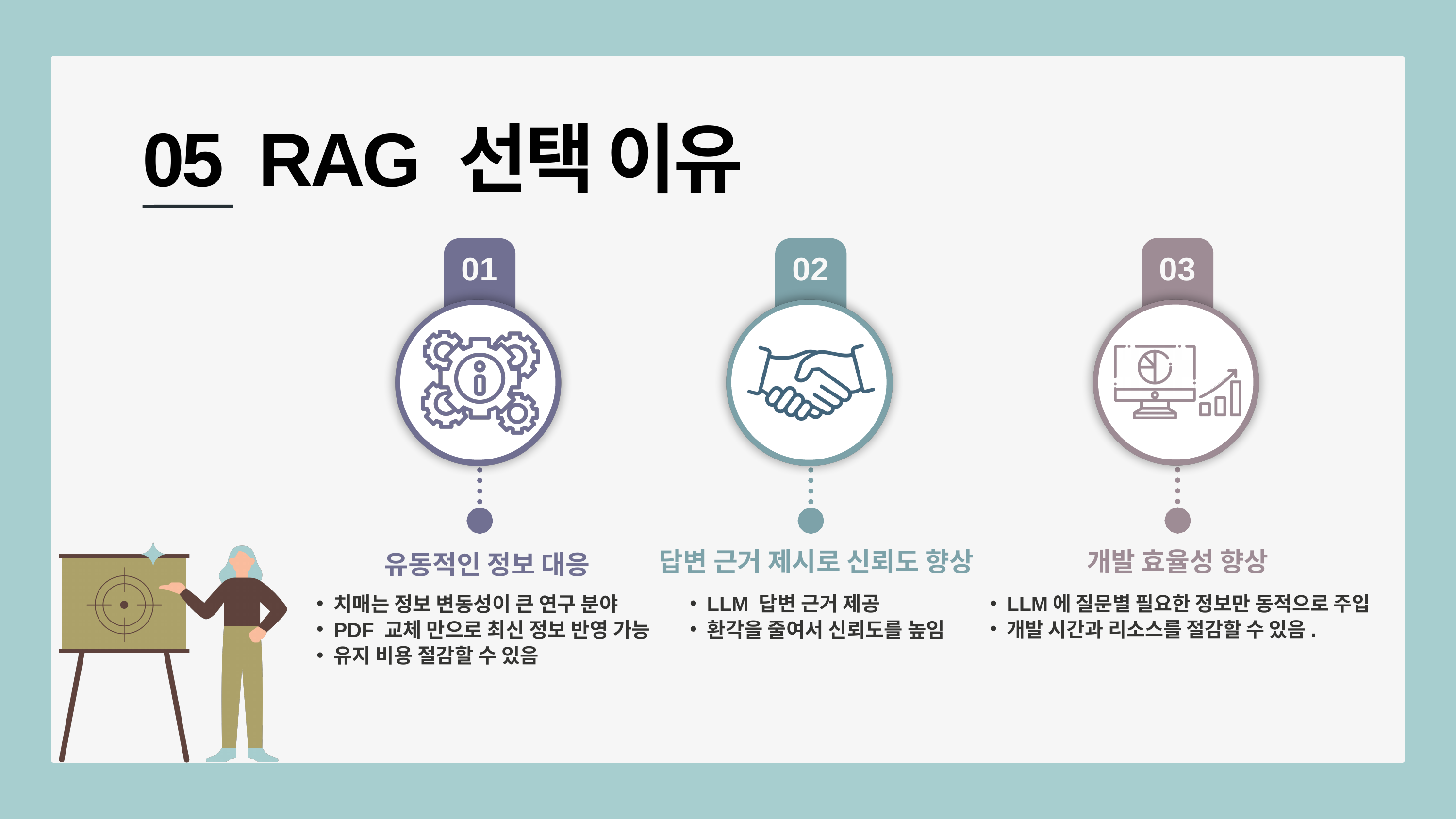

05  RAG 선택 이유

03
01
02

답변 근거 제시로 신뢰도 향상
개발 효율성 향상
유동적인 정보 대응
치매는 정보 변동성이 큰 연구 분야
PDF 교체 만으로 최신 정보 반영 가능
유지 비용 절감할 수 있음
LLM 답변 근거 제공
환각을 줄여서 신뢰도를 높임
LLM에 질문별 필요한 정보만 동적으로 주입
개발 시간과 리소스를 절감할 수 있음.